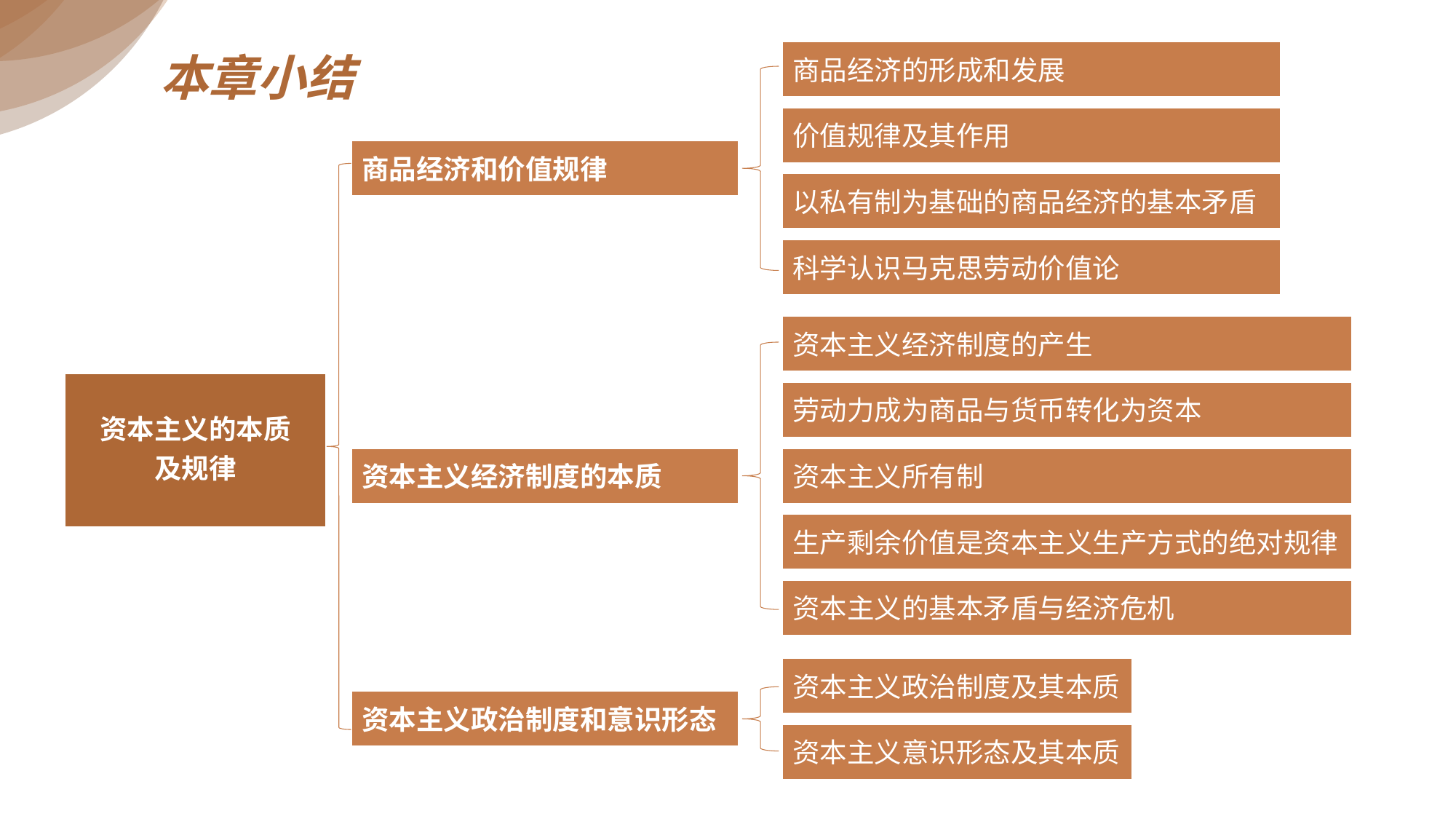

本章小结
本章小结
商品经济的形成和发展
价值规律及其作用
以私有制为基础的商品经济的基本矛盾
科学认识马克思劳动价值论

商品经济和价值规律

资本主义经济制度的产生
劳动力成为商品与货币转化为资本
资本主义所有制
生产剩余价值是资本主义生产方式的绝对规律
资本主义的基本矛盾与经济危机

资本主义的本质
及规律
资本主义经济制度的本质
资本主义政治制度及其本质
资本主义意识形态及其本质

资本主义政治制度和意识形态